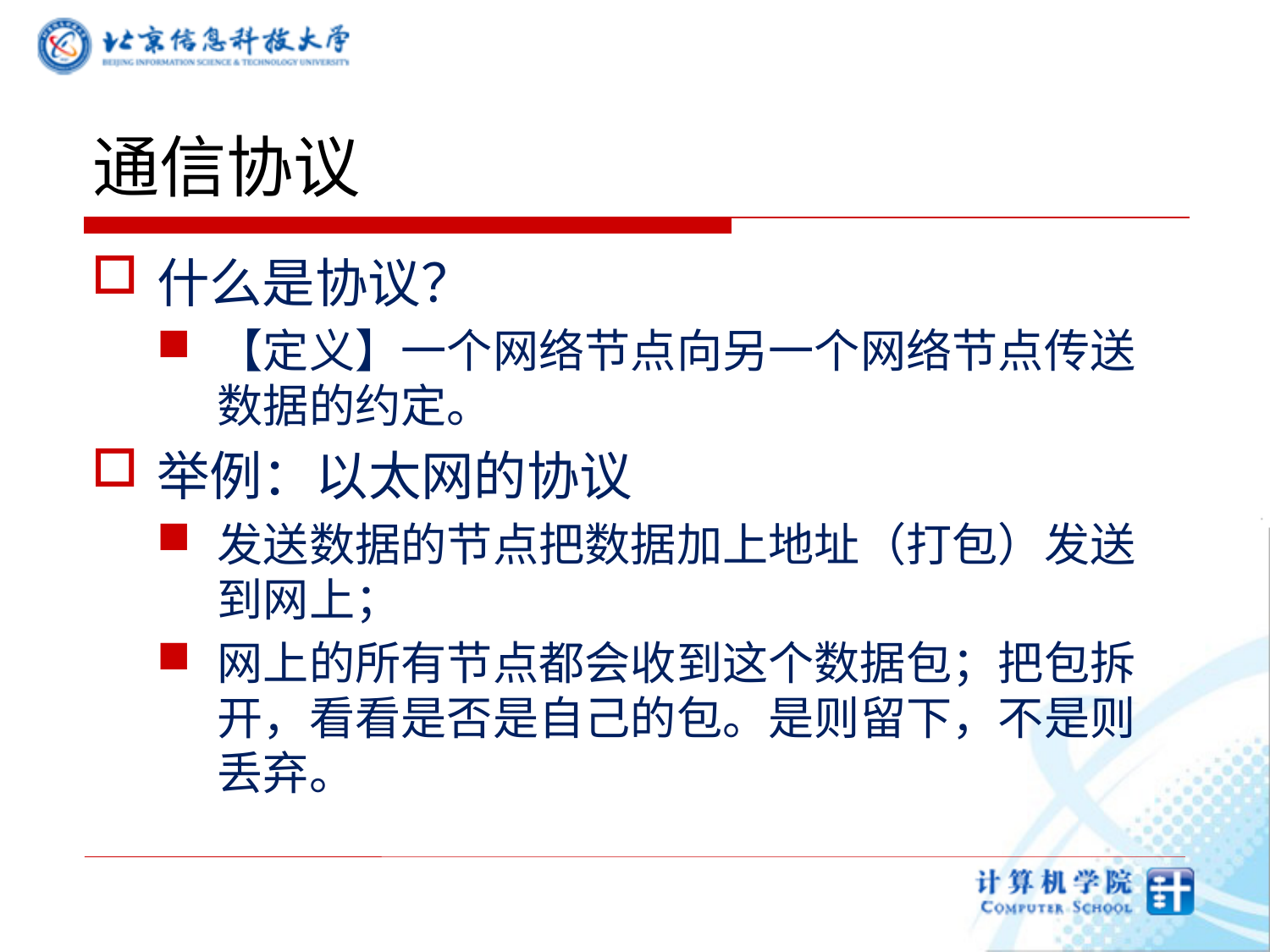

# 通信协议
什么是协议？
【定义】一个网络节点向另一个网络节点传送数据的约定。
举例：以太网的协议
发送数据的节点把数据加上地址（打包）发送到网上；
网上的所有节点都会收到这个数据包；把包拆开，看看是否是自己的包。是则留下，不是则丢弃。